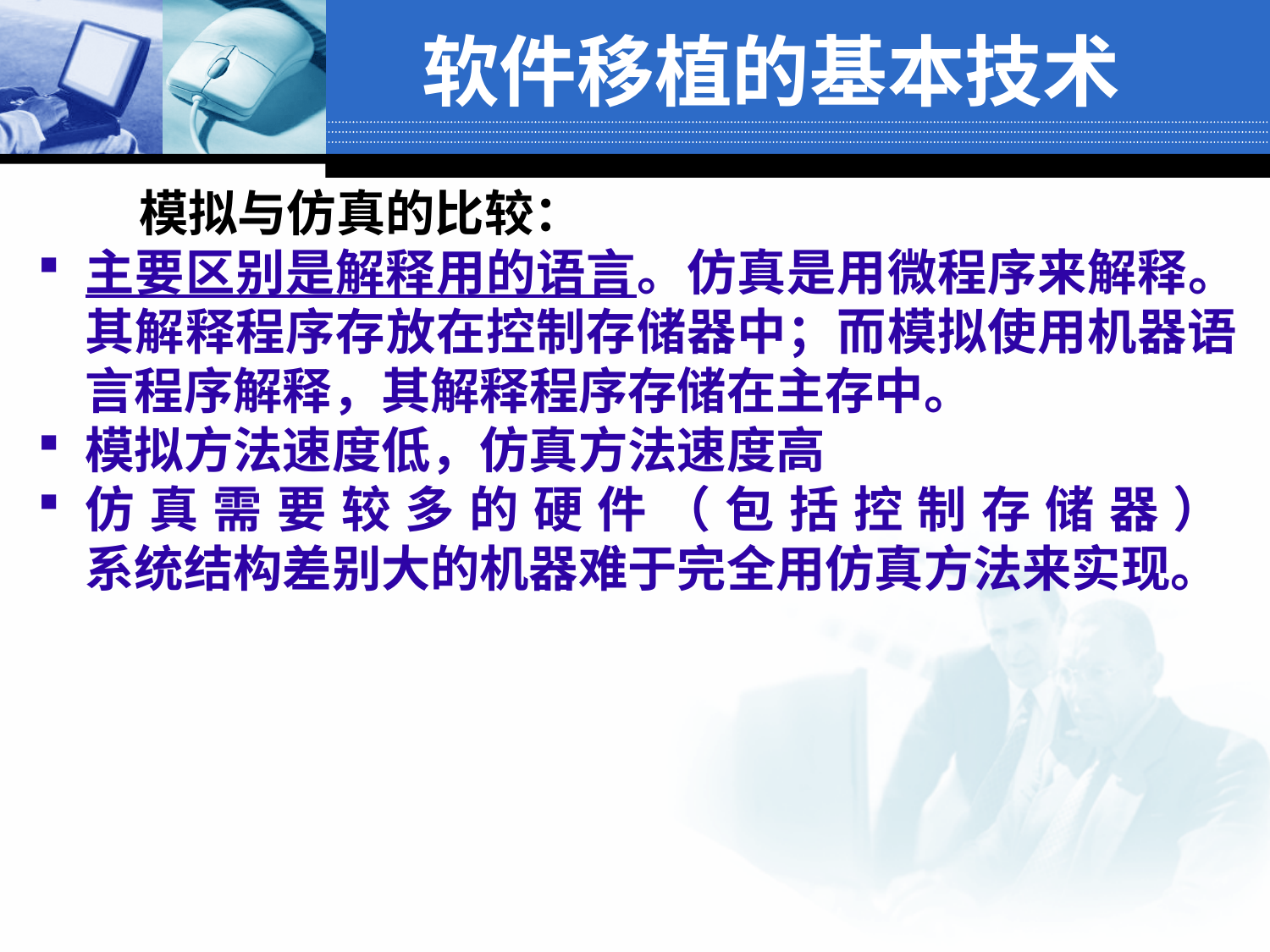

软件移植的基本技术
        模拟与仿真的比较：
主要区别是解释用的语言。仿真是用微程序来解释。其解释程序存放在控制存储器中；而模拟使用机器语言程序解释，其解释程序存储在主存中。
模拟方法速度低，仿真方法速度高
仿真需要较多的硬件（包括控制存储器）
系统结构差别大的机器难于完全用仿真方法来实现。